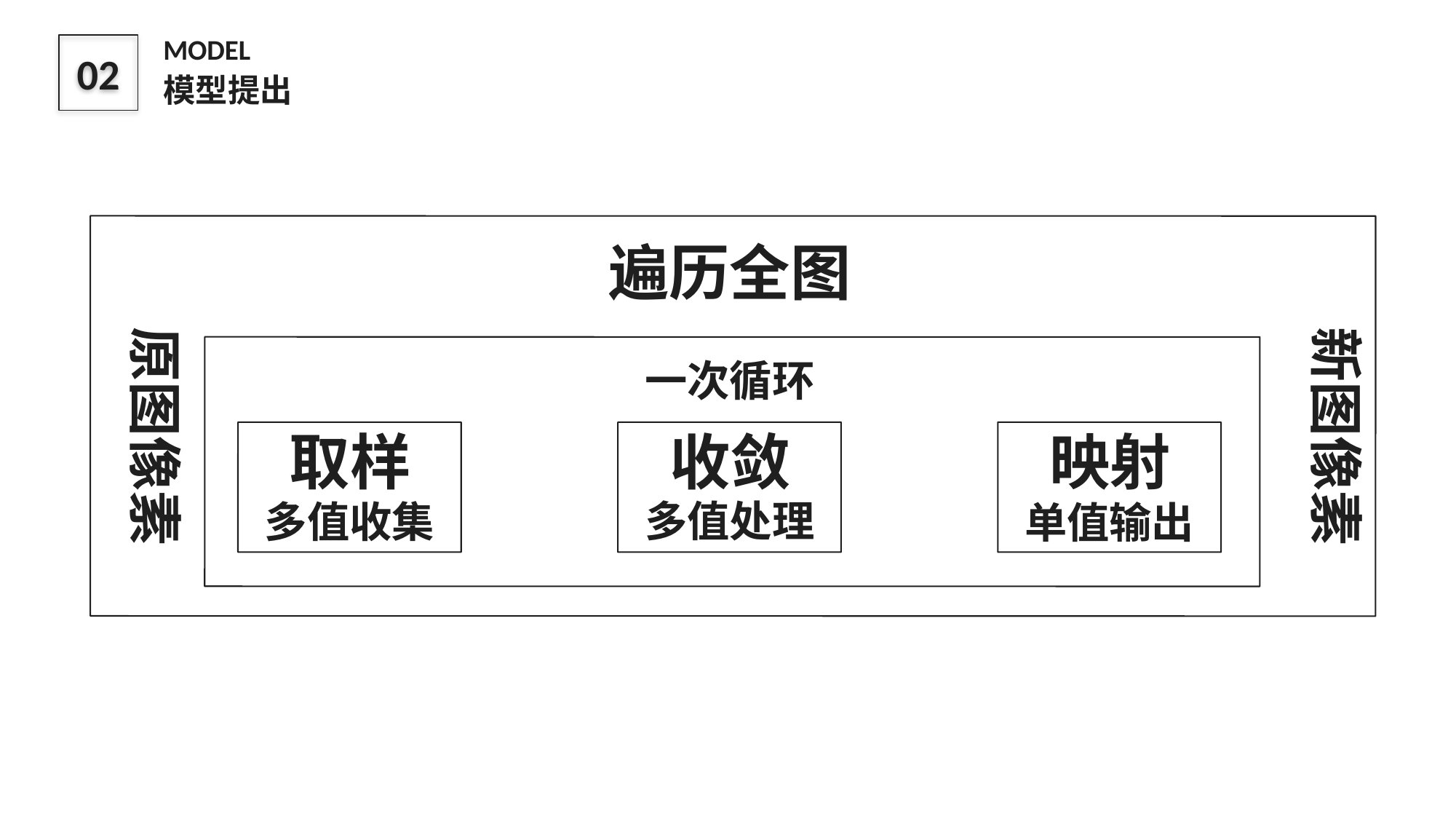

MODEL
模型提出
02

遍历全图
原图像素
新图像素

一次循环
收敛
映射
取样

多值处理
多值收集
单值输出